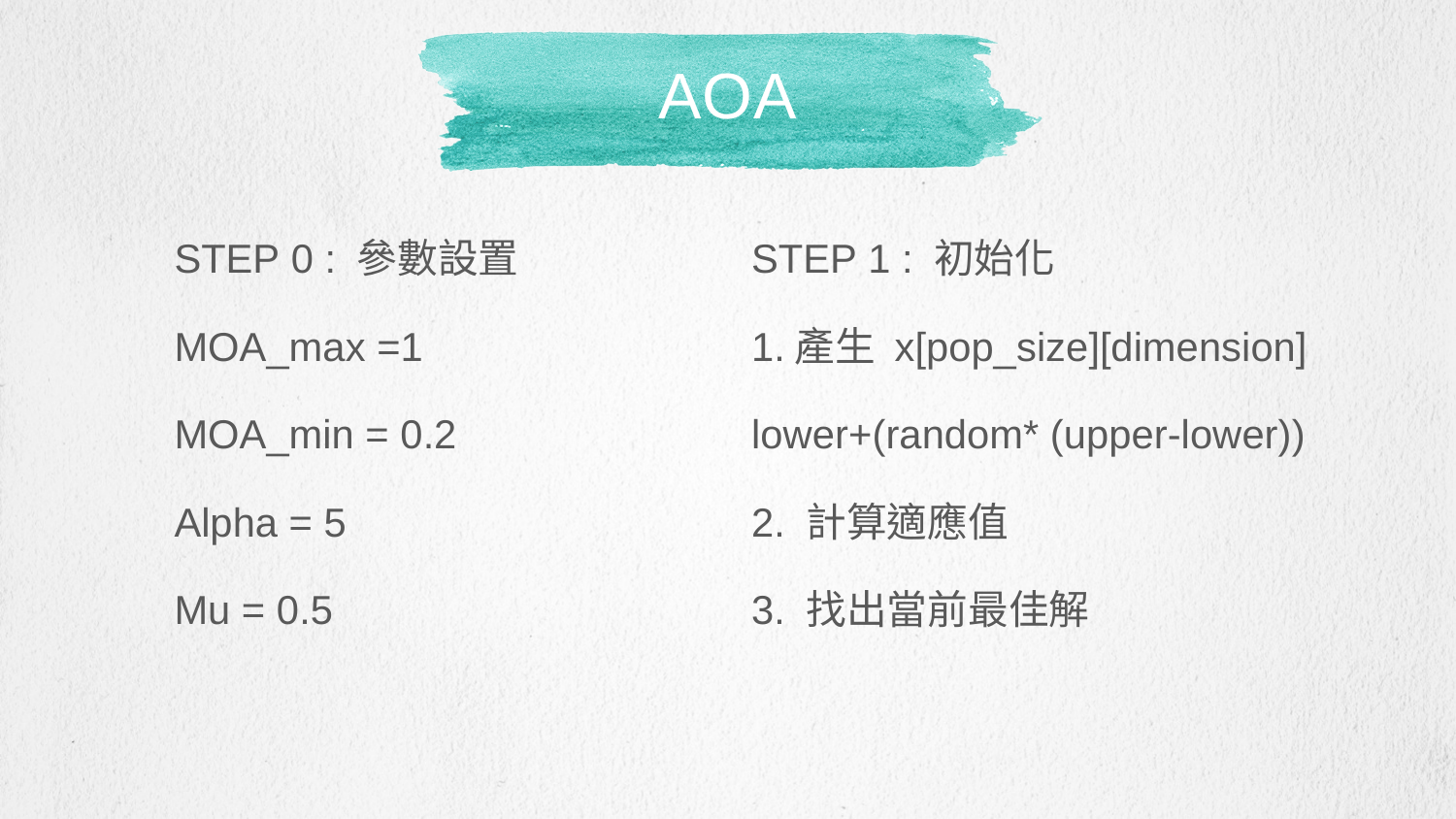

# AOA
STEP 0 : 參數設置
MOA_max =1
MOA_min = 0.2
Alpha = 5
Mu = 0.5

STEP 1 : 初始化
1.產生 x[pop_size][dimension]
lower+(random* (upper-lower))
2. 計算適應值
3. 找出當前最佳解